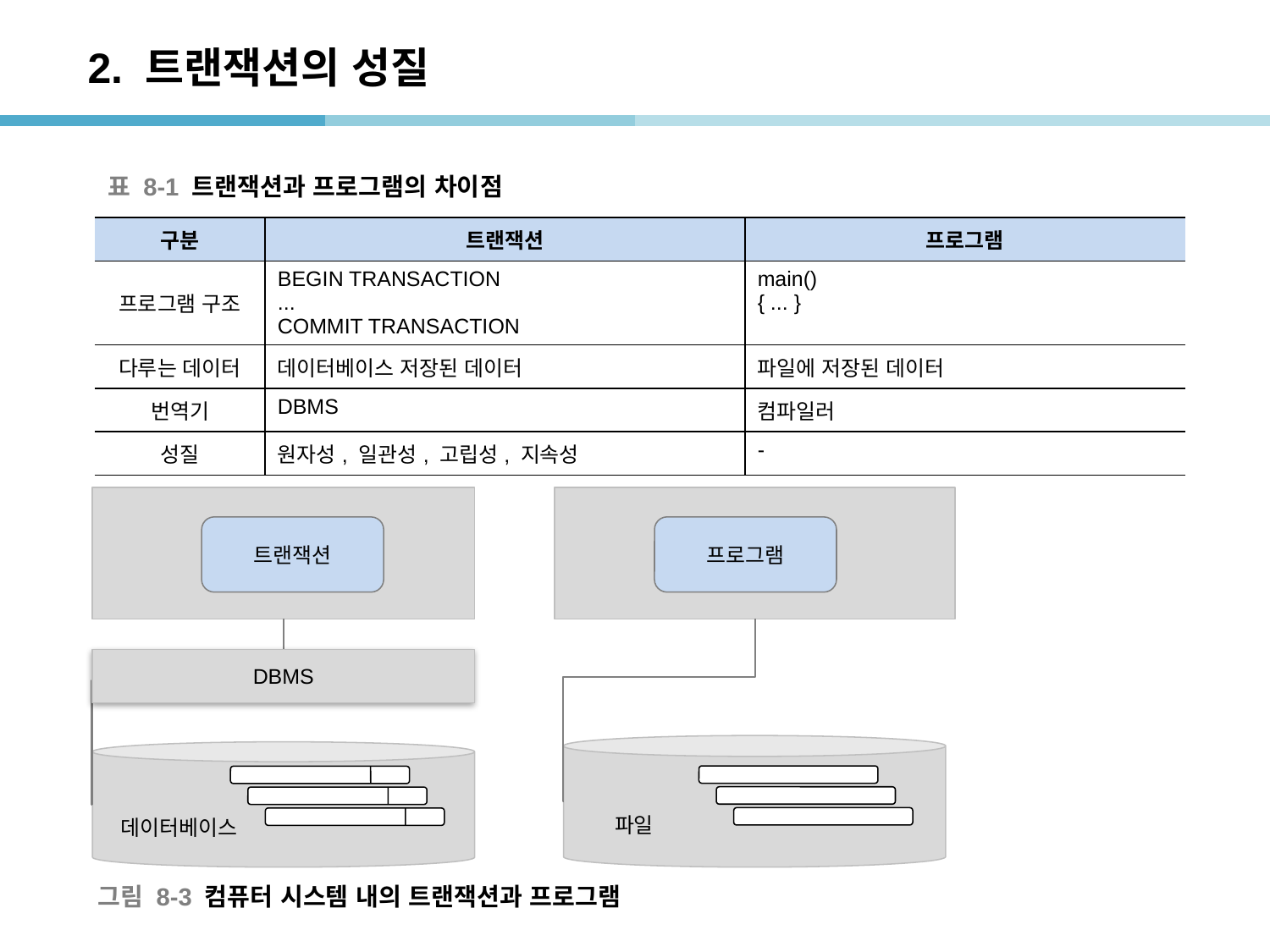

# 2. 트랜잭션의 성질
표 8-1 트랜잭션과 프로그램의 차이점
| 구분 | 트랜잭션 | 프로그램 |
| --- | --- | --- |
| 프로그램 구조 | BEGIN TRANSACTION ... COMMIT TRANSACTION | main() { ... } |
| 다루는 데이터 | 데이터베이스 저장된 데이터 | 파일에 저장된 데이터 |
| 번역기 | DBMS | 컴파일러 |
| 성질 | 원자성, 일관성, 고립성, 지속성 | - |

트랜잭션
프로그램
DBMS

파일
데이터베이스

그림 8-3 컴퓨터 시스템 내의 트랜잭션과 프로그램